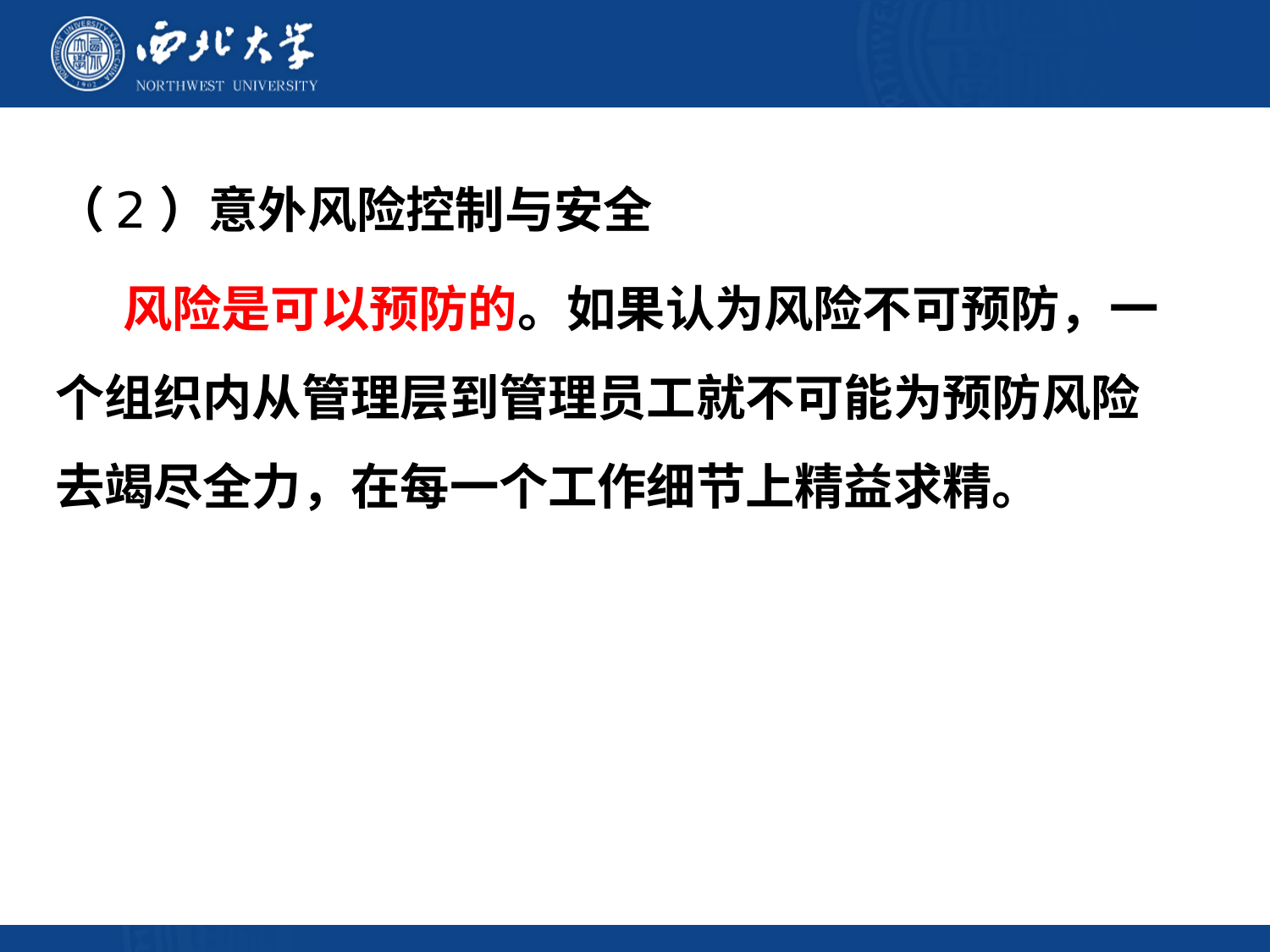

（2）意外风险控制与安全
     风险是可以预防的。如果认为风险不可预防，一个组织内从管理层到管理员工就不可能为预防风险去竭尽全力，在每一个工作细节上精益求精。